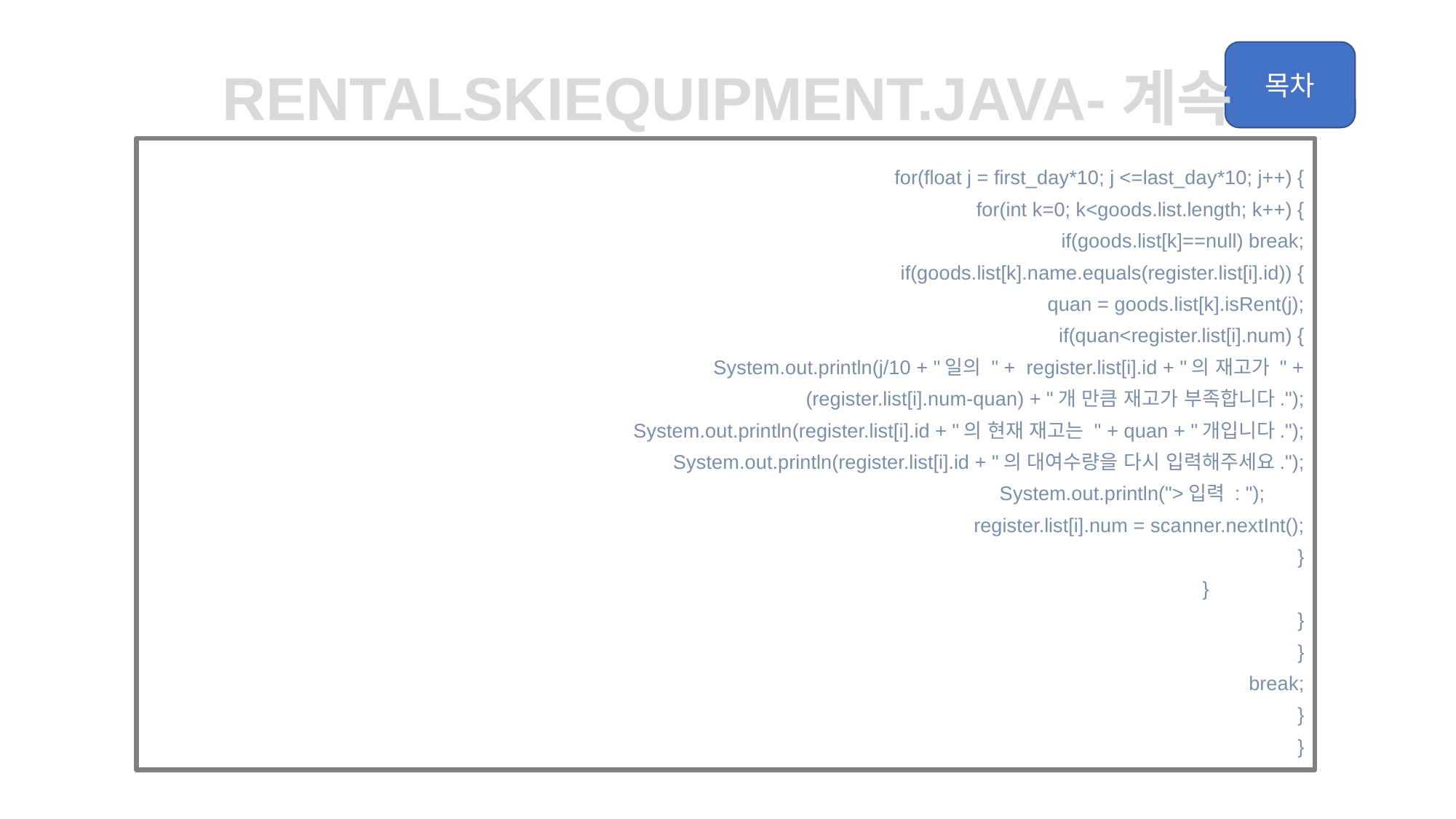

rentalskiequipment.java-계속

				for(float j = first_day*10; j <=last_day*10; j++) {
					for(int k=0; k<goods.list.length; k++) {
						if(goods.list[k]==null) break;
						if(goods.list[k].name.equals(register.list[i].id)) {
							quan = goods.list[k].isRent(j);
							if(quan<register.list[i].num) {
								System.out.println(j/10 + "일의 " +  register.list[i].id + "의 재고가 " +
 								(register.list[i].num-quan) + "개 만큼 재고가 부족합니다.");
								System.out.println(register.list[i].id + "의 현재 재고는 " + quan + "개입니다.");
								System.out.println(register.list[i].id + "의 대여수량을 다시 입력해주세요.");
								System.out.println(">입력 : ");
								register.list[i].num = scanner.nextInt();
							}
						}
					}
				}
				break;
			}
		}